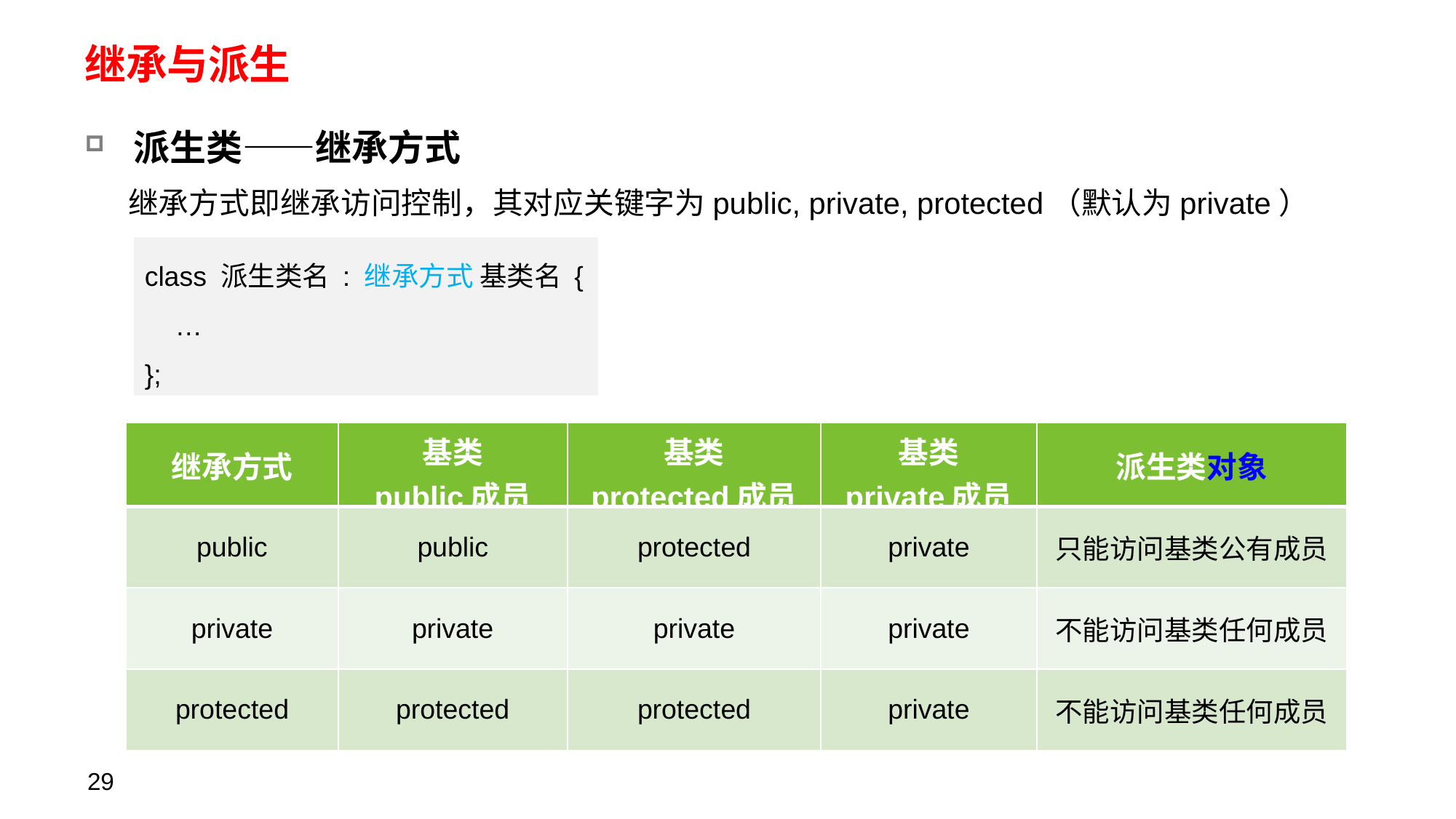

# 继承与派生
派生类——继承方式
继承方式即继承访问控制，其对应关键字为public, private, protected（默认为private）
class 派生类名 : 继承方式 基类名 {
    …
};
| 继承方式 | 基类 public成员 | 基类 protected成员 | 基类 private成员 | 派生类对象 |
| --- | --- | --- | --- | --- |
| public | public | protected | private | 只能访问基类公有成员 |
| private | private | private | private | 不能访问基类任何成员 |
| protected | protected | protected | private | 不能访问基类任何成员 |
29